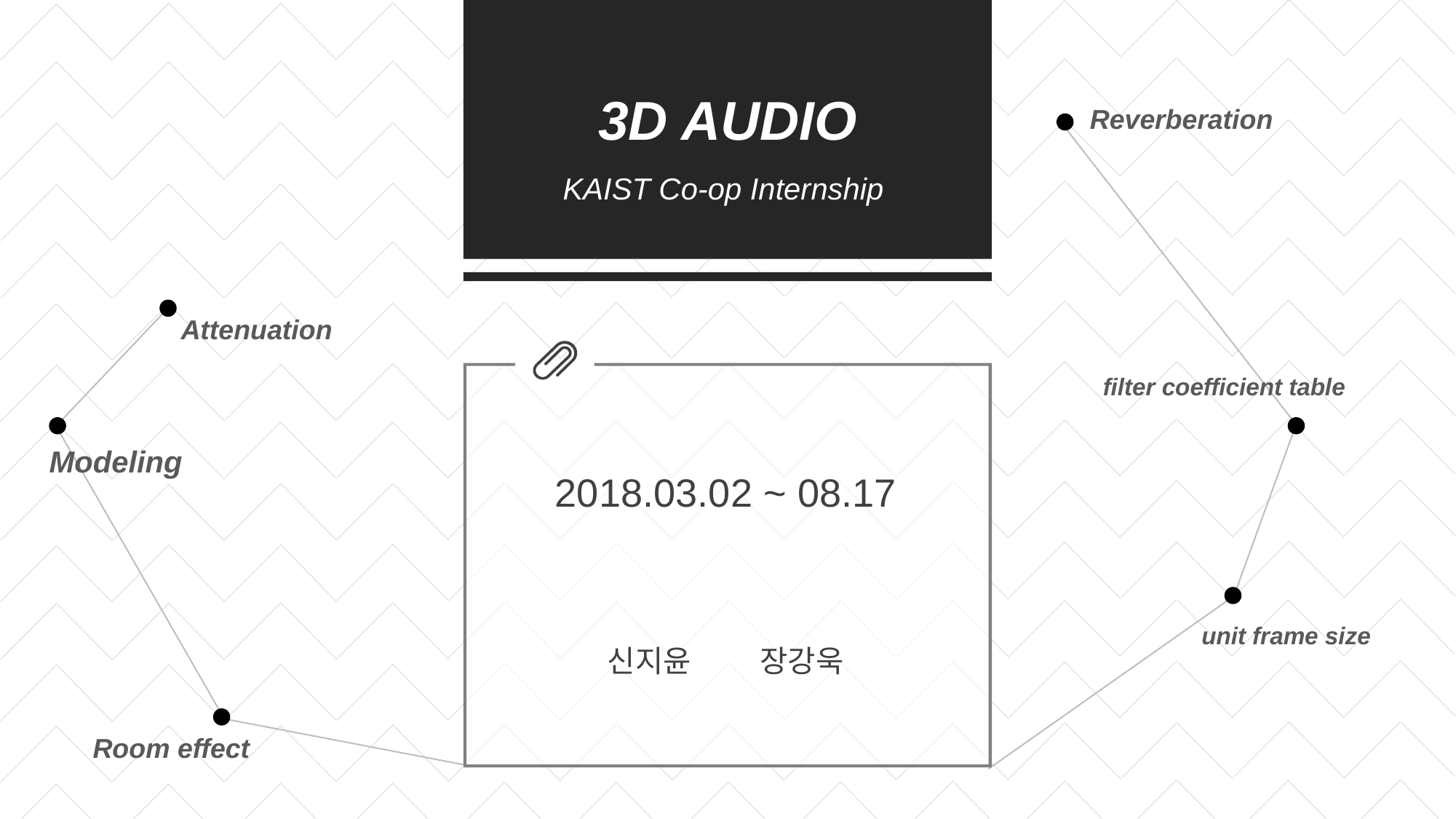

3D AUDIO
KAIST Co-op Internship
Reverberation

Attenuation

filter coefficient table

Modeling
2018.03.02 ~ 08.17

신지윤        장강욱

unit frame size

Room effect